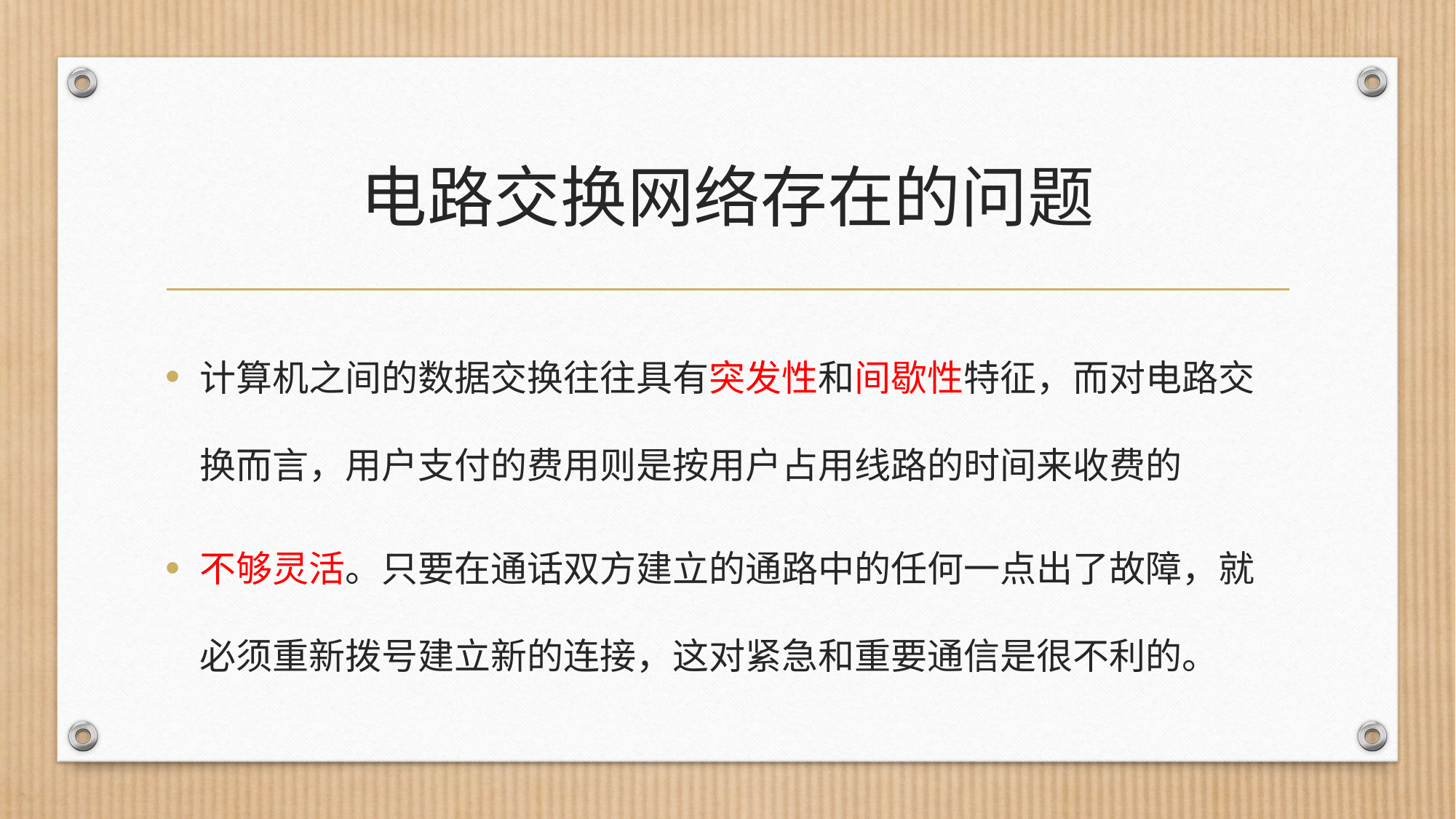

# 电路交换网络存在的问题
计算机之间的数据交换往往具有突发性和间歇性特征，而对电路交换而言，用户支付的费用则是按用户占用线路的时间来收费的
不够灵活。只要在通话双方建立的通路中的任何一点出了故障，就必须重新拨号建立新的连接，这对紧急和重要通信是很不利的。